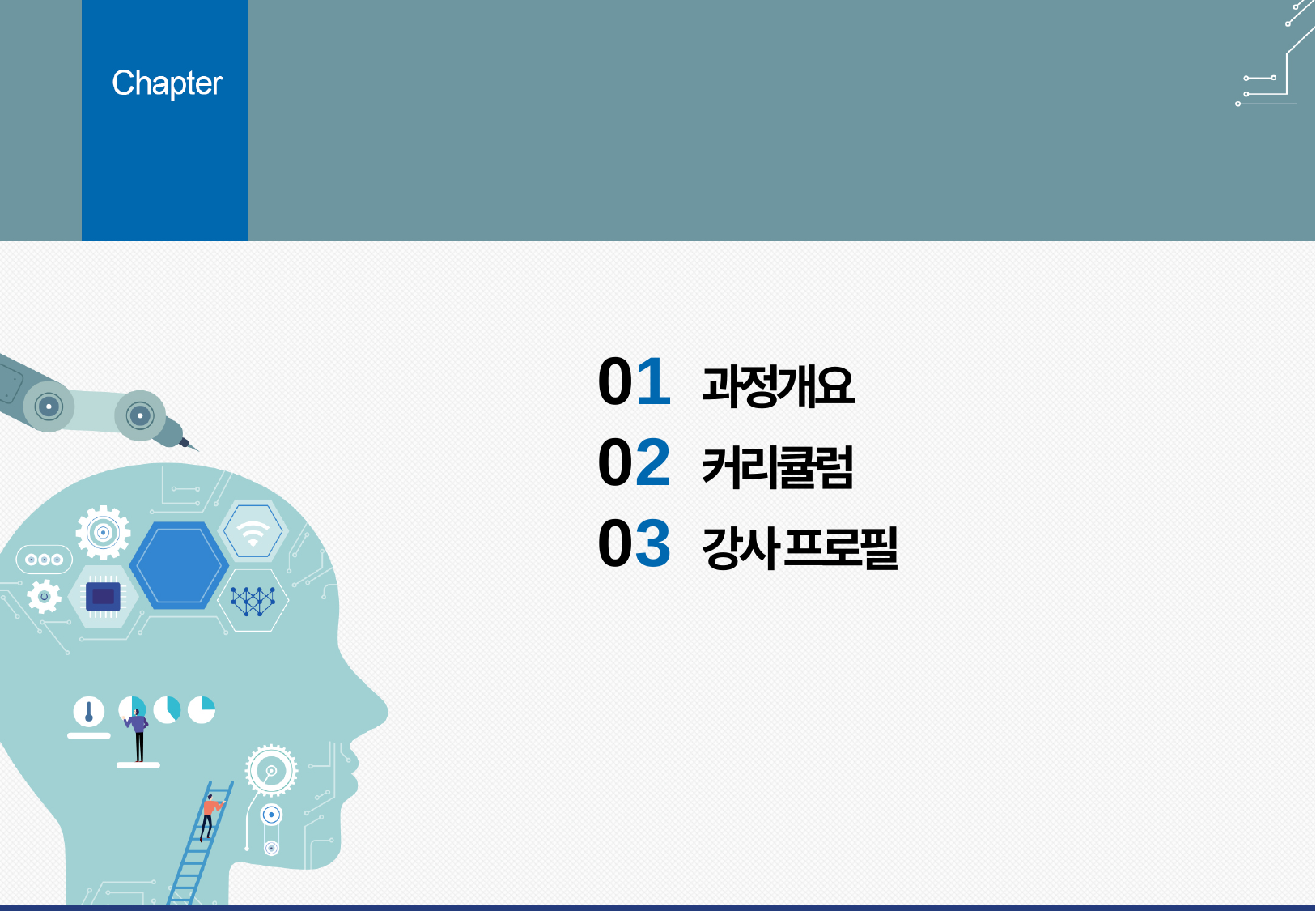

01 과정개요
02 커리큘럼
03 강사 프로필